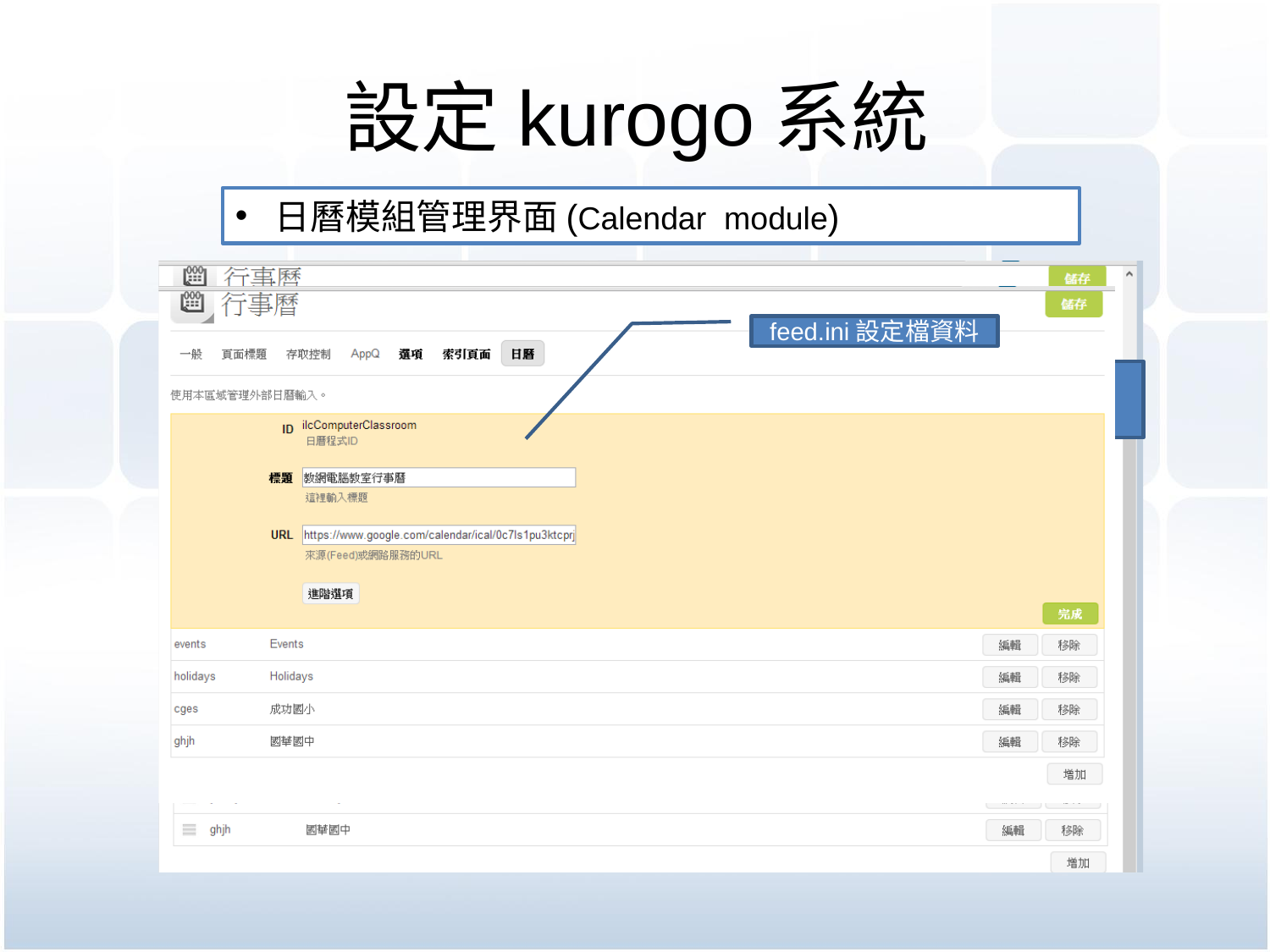

# 設定kurogo系統
日曆模組管理界面(Calendar  module)

Page-index.ini的設定檔案
注意:calendar後的字串要與日曆中的id字串相同才能顯示

feed.ini設定檔資料